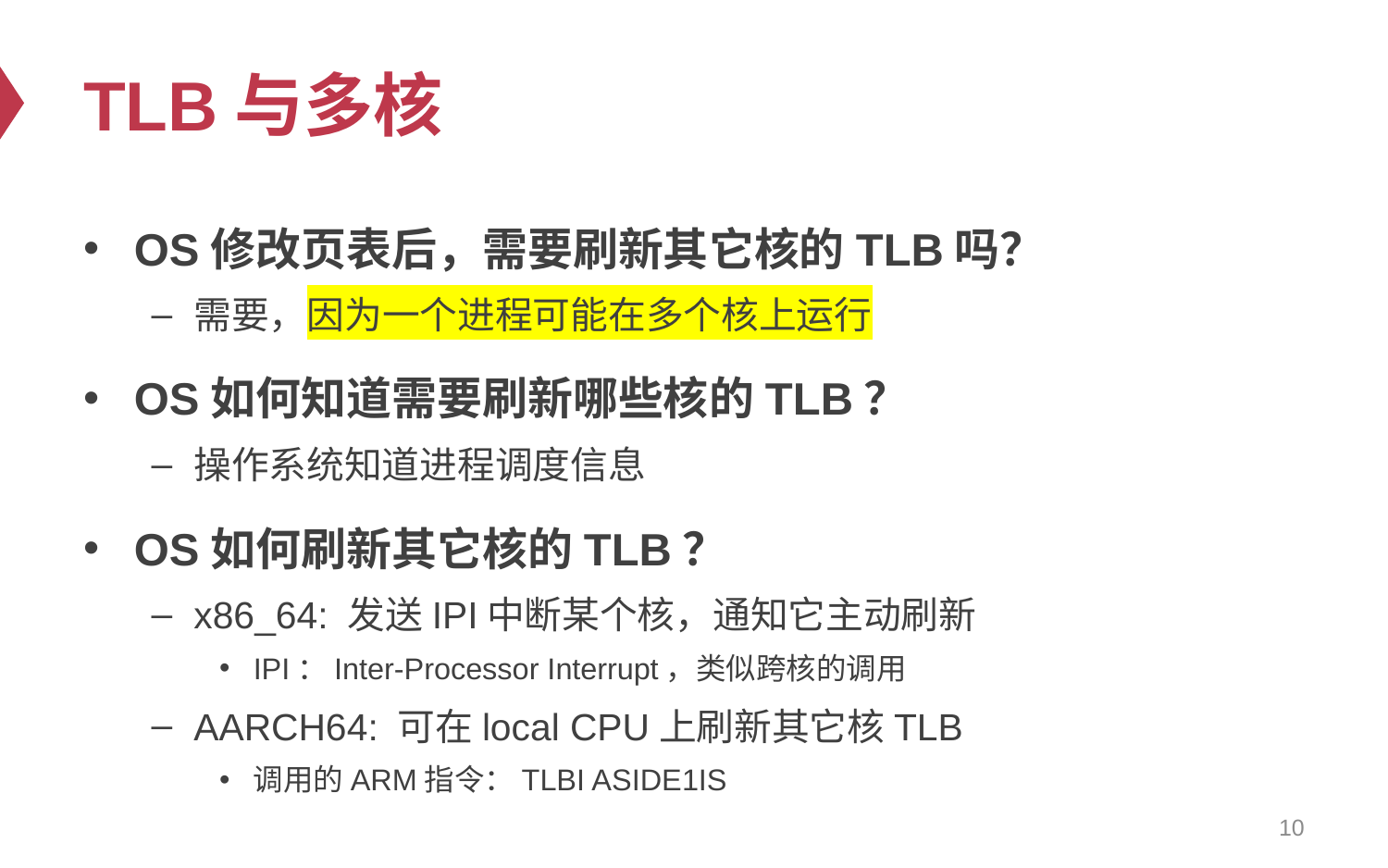

# TLB与多核
OS修改页表后，需要刷新其它核的TLB吗？
需要，因为一个进程可能在多个核上运行
OS如何知道需要刷新哪些核的TLB？
操作系统知道进程调度信息
OS如何刷新其它核的TLB？
x86_64: 发送IPI中断某个核，通知它主动刷新
IPI：Inter-Processor Interrupt，类似跨核的调用
AARCH64: 可在local CPU上刷新其它核TLB
调用的ARM指令：TLBI ASIDE1IS
10